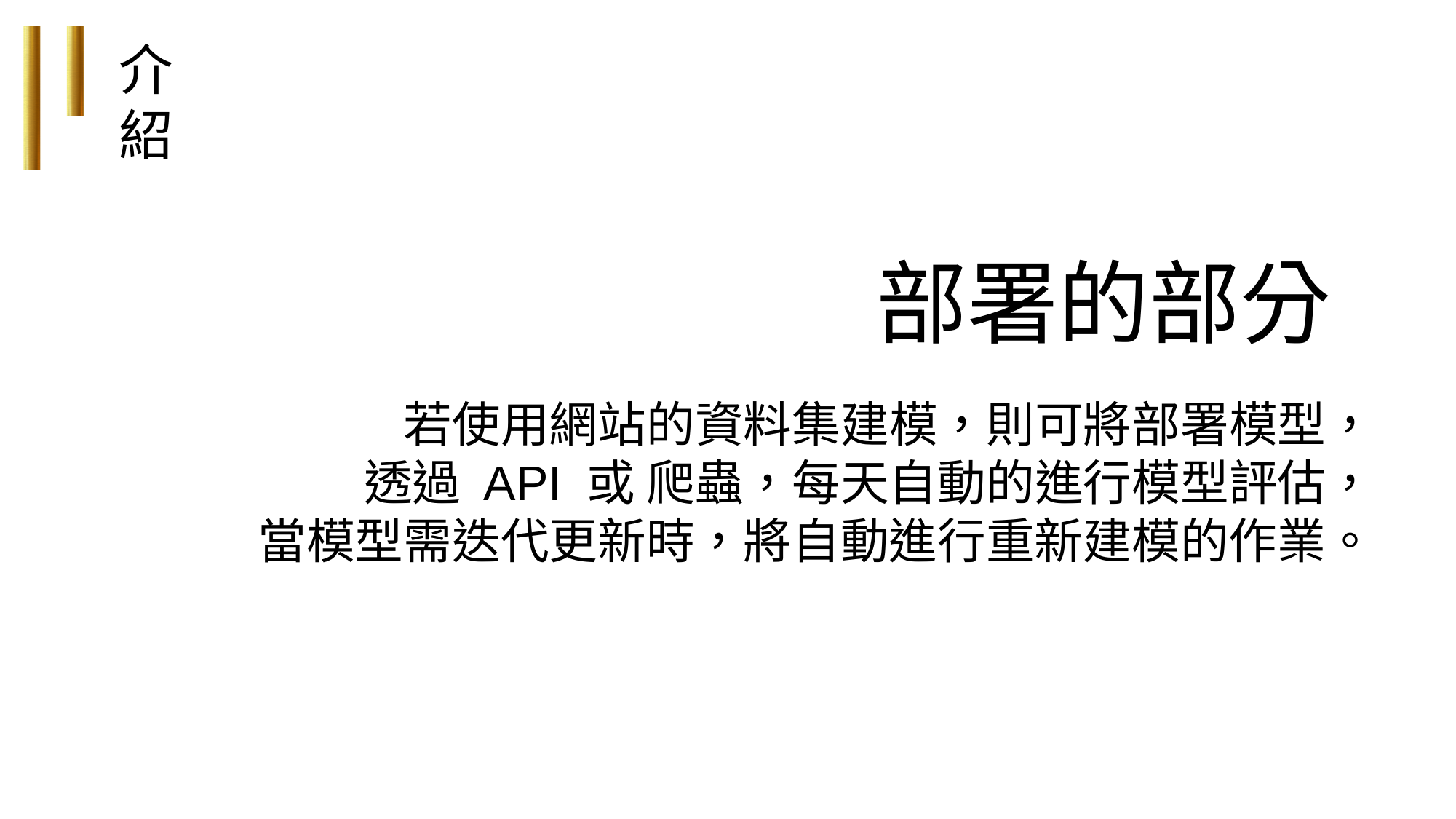

介紹

# 部署的部分
若使用網站的資料集建模，則可將部署模型，
透過 API 或 爬蟲，每天自動的進行模型評估，
當模型需迭代更新時，將自動進行重新建模的作業。